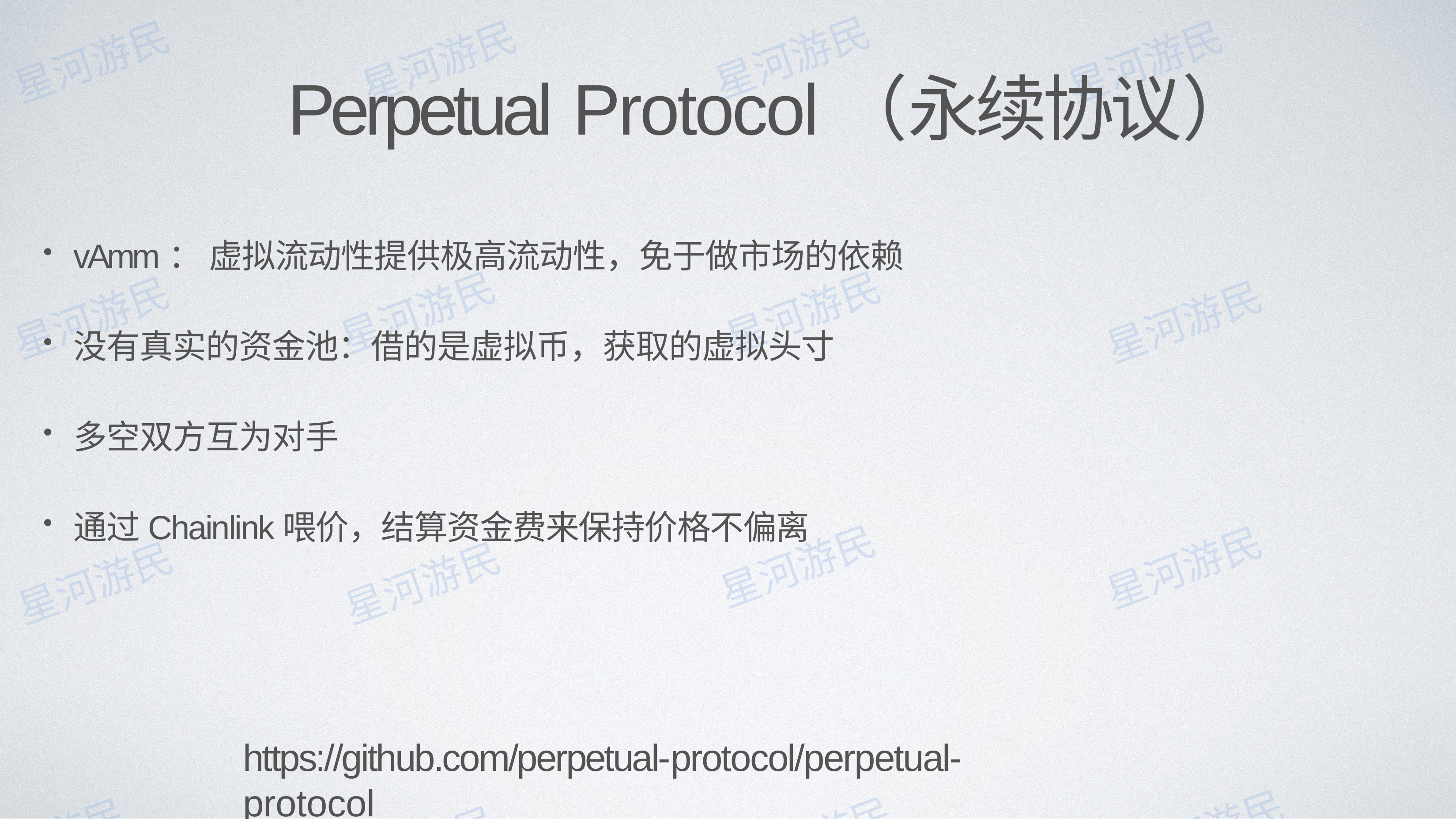

# Perpetual Protocol（永续协议）
vAmm： 虚拟流动性提供极⾼流动性，免于做市场的依赖
没有真实的资⾦池：借的是虚拟币，获取的虚拟头⼨
多空双⽅互为对⼿
通过Chainlink喂价，结算资⾦费来保持价格不偏离
https://github.com/perpetual-protocol/perpetual-protocol